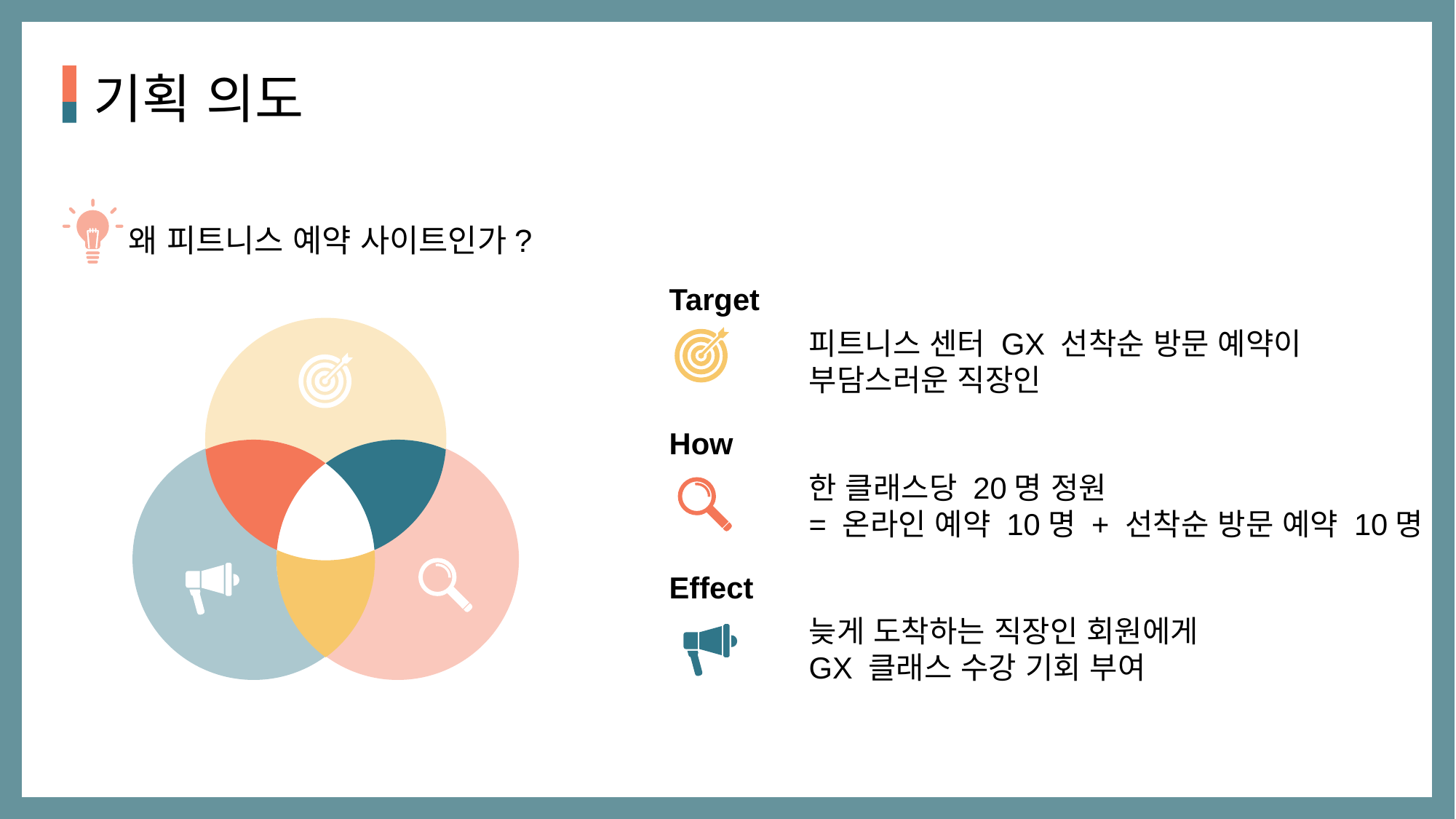

기획 의도

왜 피트니스 예약 사이트인가?
Target
피트니스 센터 GX 선착순 방문 예약이
부담스러운 직장인
How
한 클래스당 20명 정원
= 온라인 예약 10명 + 선착순 방문 예약 10명
Effect
늦게 도착하는 직장인 회원에게
GX 클래스 수강 기회 부여